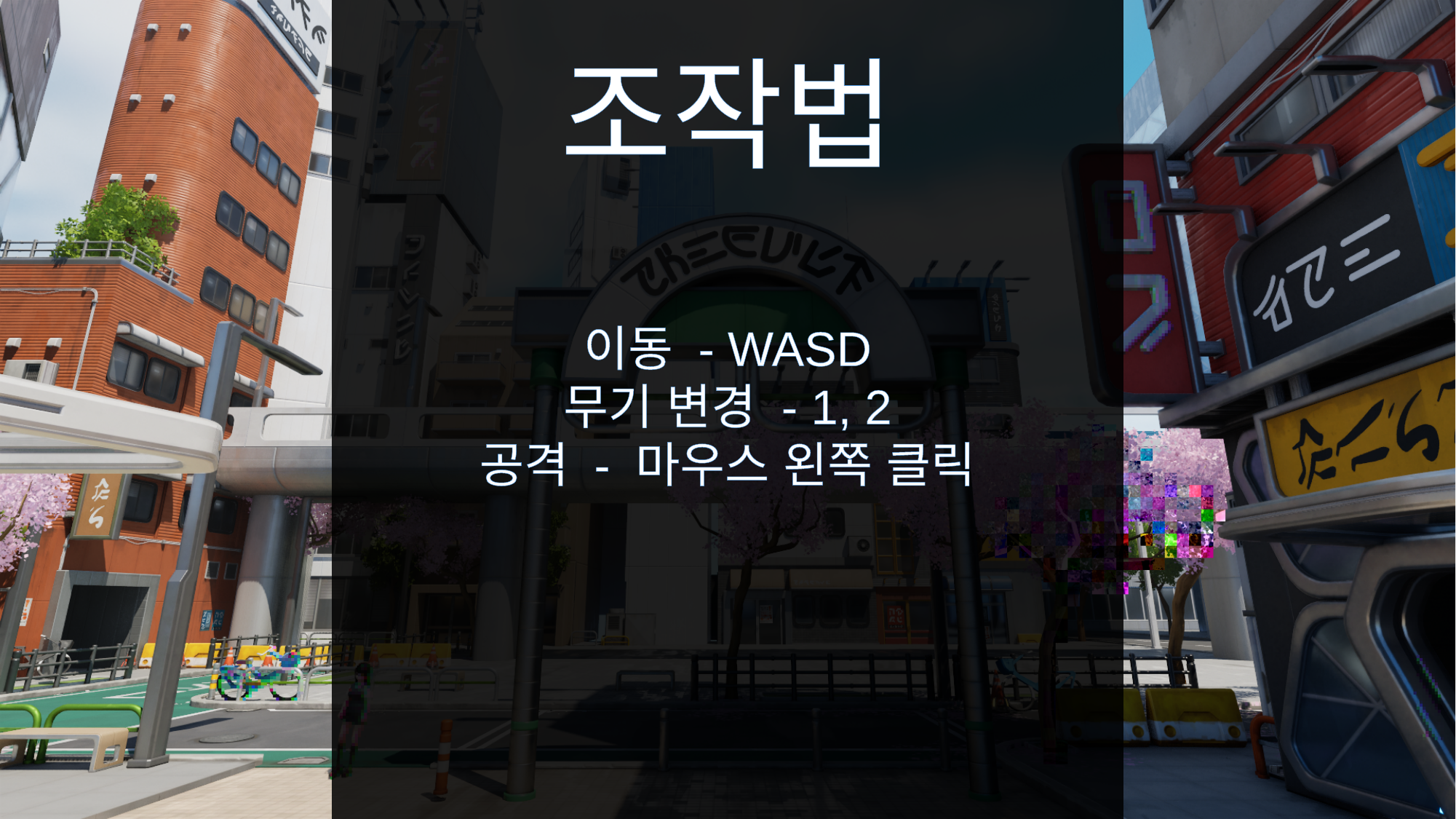

조작법
이동 - WASD
무기 변경 - 1, 2
공격 - 마우스 왼쪽 클릭